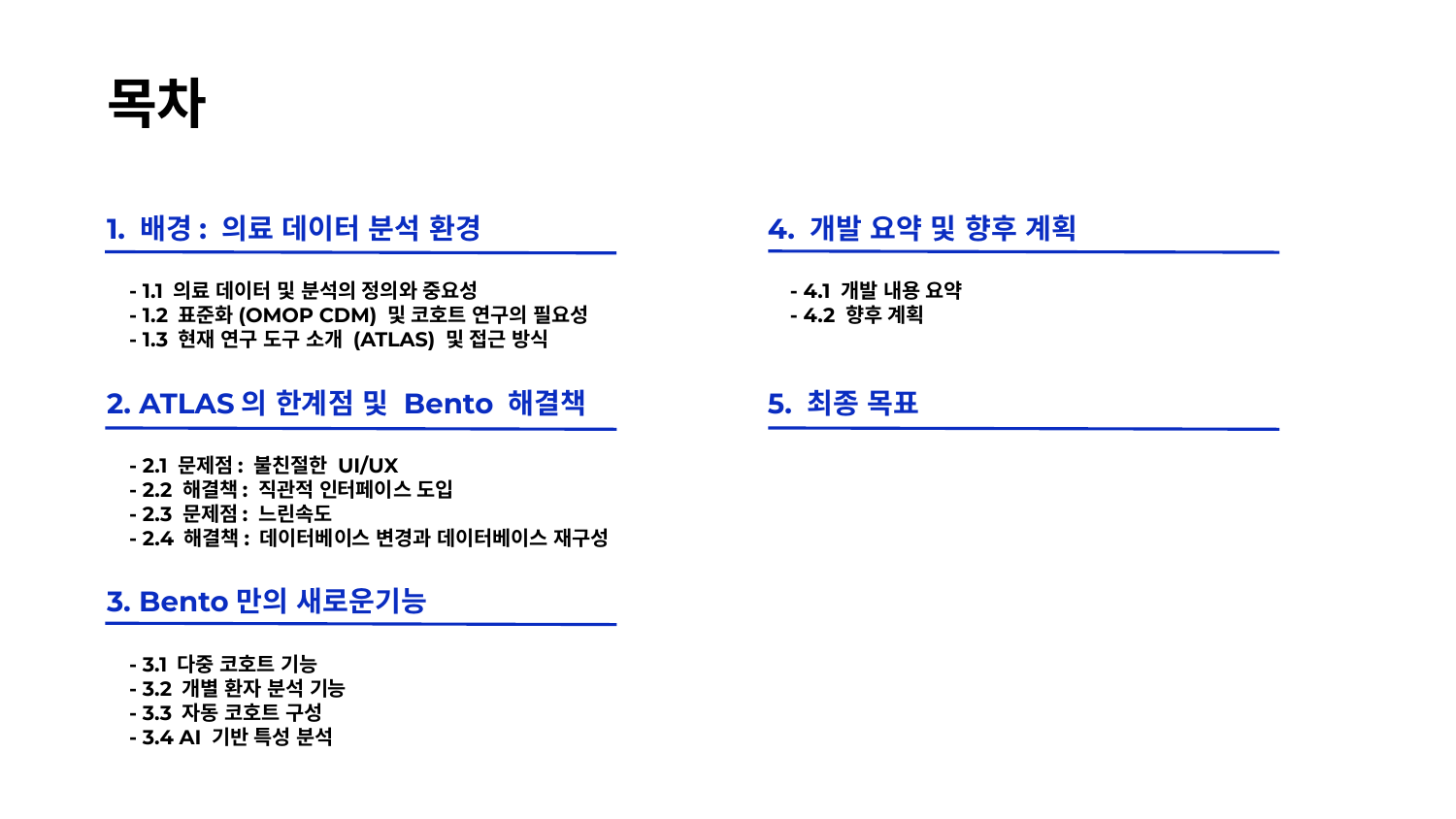

목차
1. 배경: 의료 데이터 분석 환경

    - 1.1 의료 데이터 및 분석의 정의와 중요성
    - 1.2 표준화(OMOP CDM) 및 코호트 연구의 필요성
    - 1.3 현재 연구 도구 소개 (ATLAS) 및 접근 방식

2. ATLAS의 한계점 및 Bento 해결책

    - 2.1 문제점: 불친절한 UI/UX
    - 2.2 해결책: 직관적 인터페이스 도입
    - 2.3 문제점: 느린속도
    - 2.4 해결책: 데이터베이스 변경과 데이터베이스 재구성

3. Bento만의 새로운기능

    - 3.1 다중 코호트 기능
    - 3.2 개별 환자 분석 기능
    - 3.3 자동 코호트 구성
    - 3.4 AI 기반 특성 분석
4. 개발 요약 및 향후 계획

    - 4.1 개발 내용 요약
    - 4.2 향후 계획

5. 최종 목표